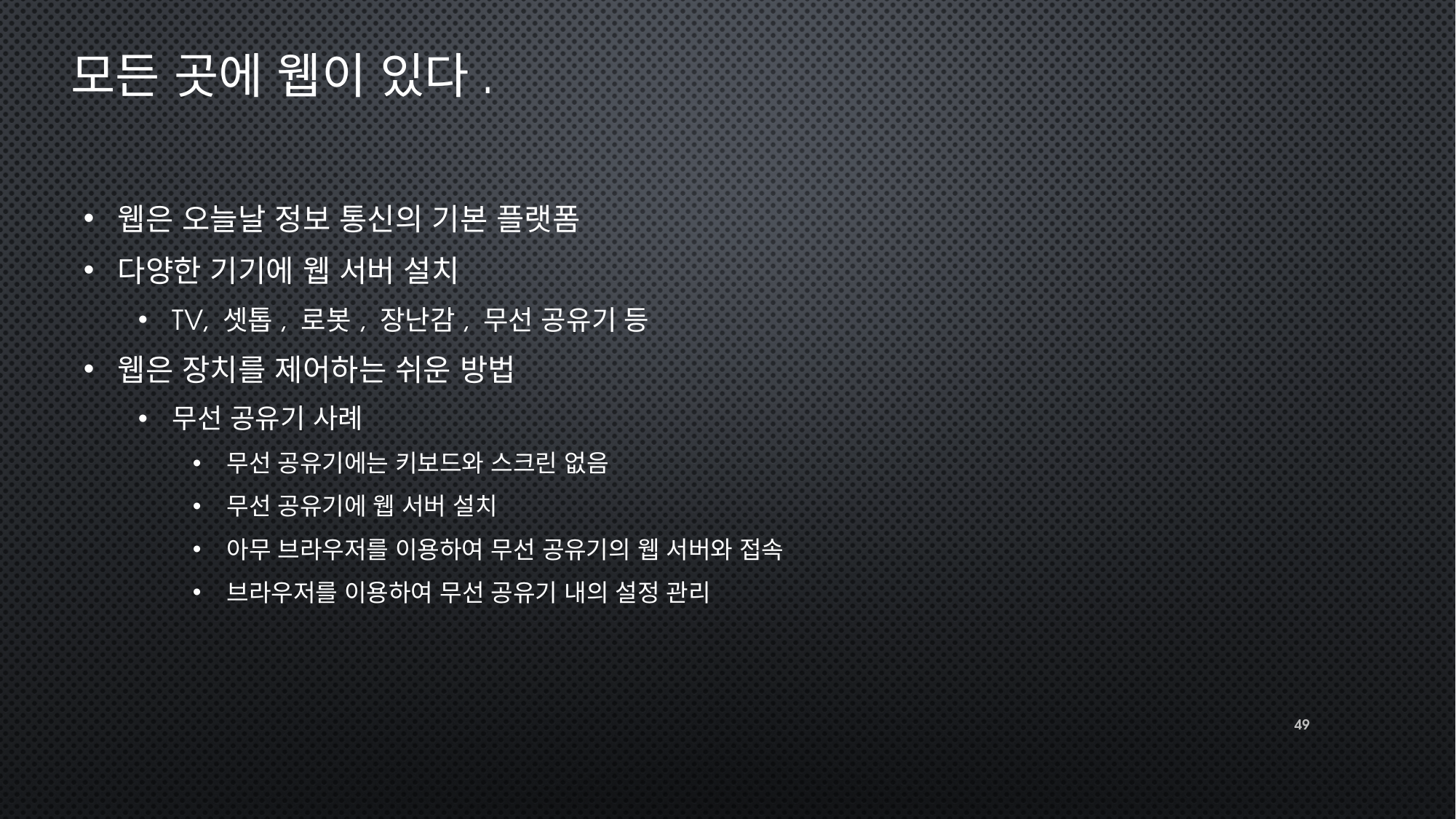

# 모든 곳에 웹이 있다.
웹은 오늘날 정보 통신의 기본 플랫폼
다양한 기기에 웹 서버 설치
TV, 셋톱, 로봇, 장난감, 무선 공유기 등
웹은 장치를 제어하는 쉬운 방법
무선 공유기 사례
무선 공유기에는 키보드와 스크린 없음
무선 공유기에 웹 서버 설치
아무 브라우저를 이용하여 무선 공유기의 웹 서버와 접속
브라우저를 이용하여 무선 공유기 내의 설정 관리
49